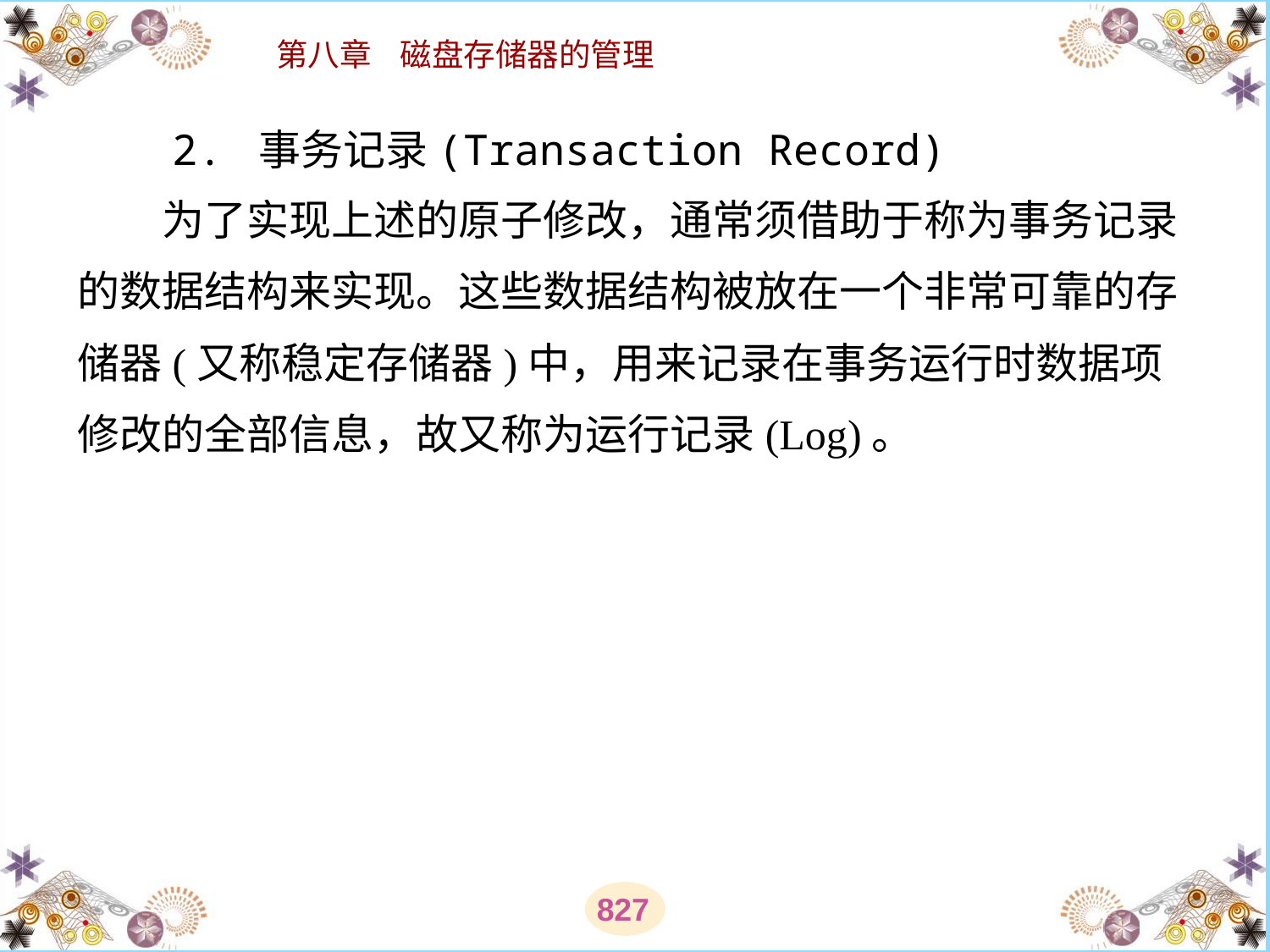

# 2. 事务记录(Transaction Record) 　　为了实现上述的原子修改，通常须借助于称为事务记录的数据结构来实现。这些数据结构被放在一个非常可靠的存储器(又称稳定存储器)中，用来记录在事务运行时数据项修改的全部信息，故又称为运行记录(Log)。